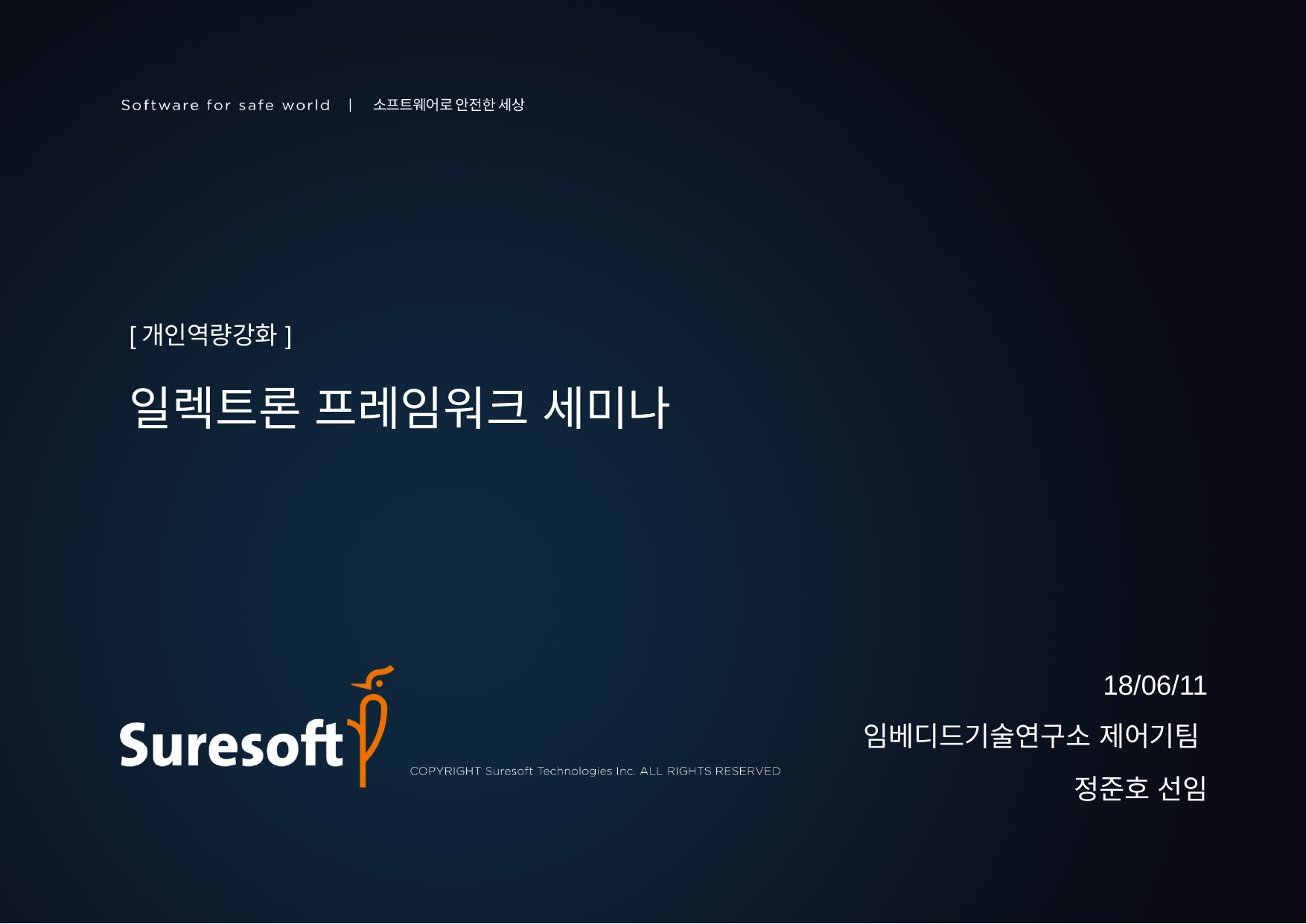

[개인역량강화]
일렉트론 프레임워크 세미나
18/06/11
임베디드기술연구소 제어기팀
정준호 선임